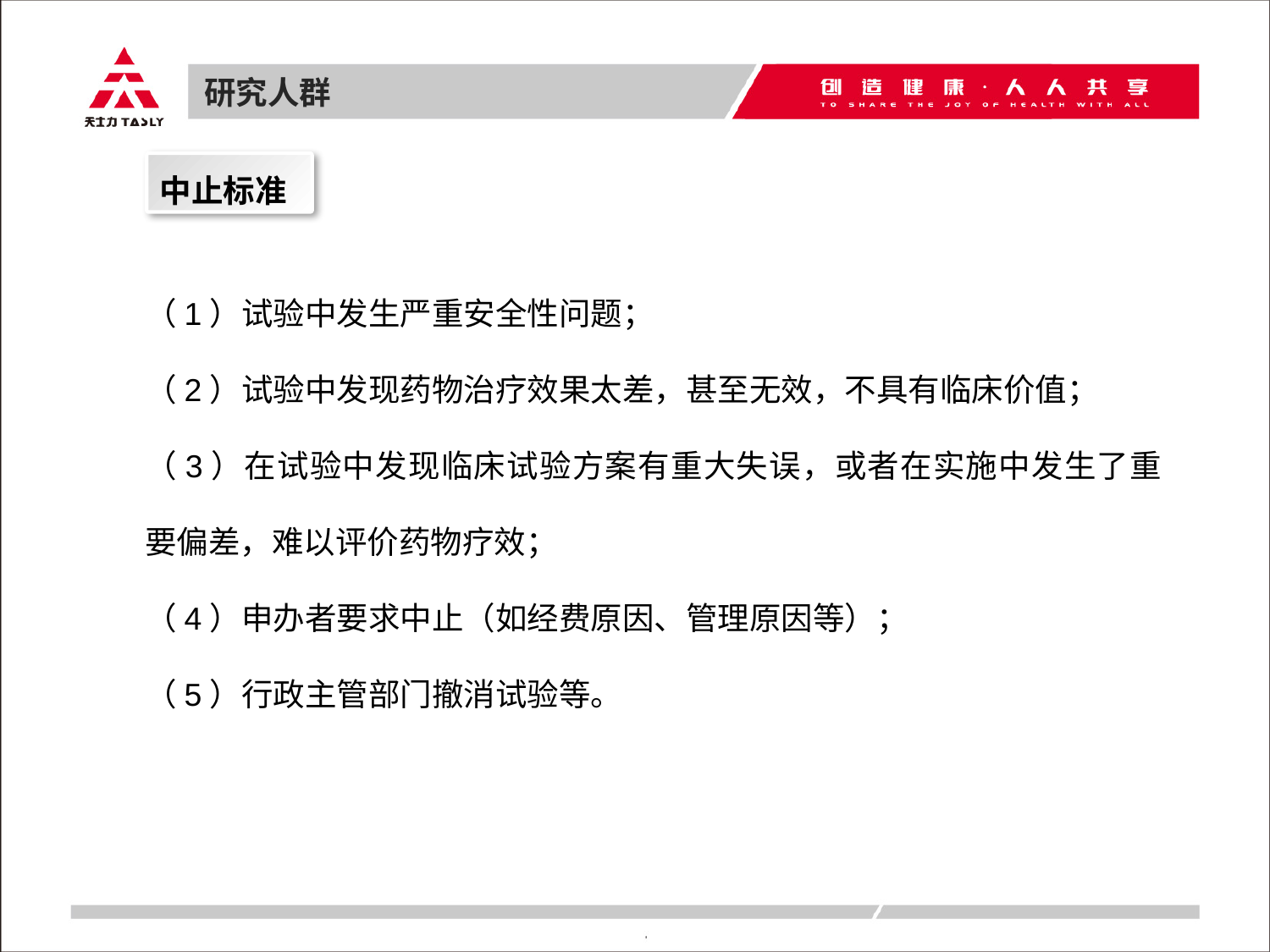

研究人群
中止标准
（1）试验中发生严重安全性问题；
（2）试验中发现药物治疗效果太差，甚至无效，不具有临床价值；
（3）在试验中发现临床试验方案有重大失误，或者在实施中发生了重要偏差，难以评价药物疗效；
（4）申办者要求中止（如经费原因、管理原因等）；
（5）行政主管部门撤消试验等。